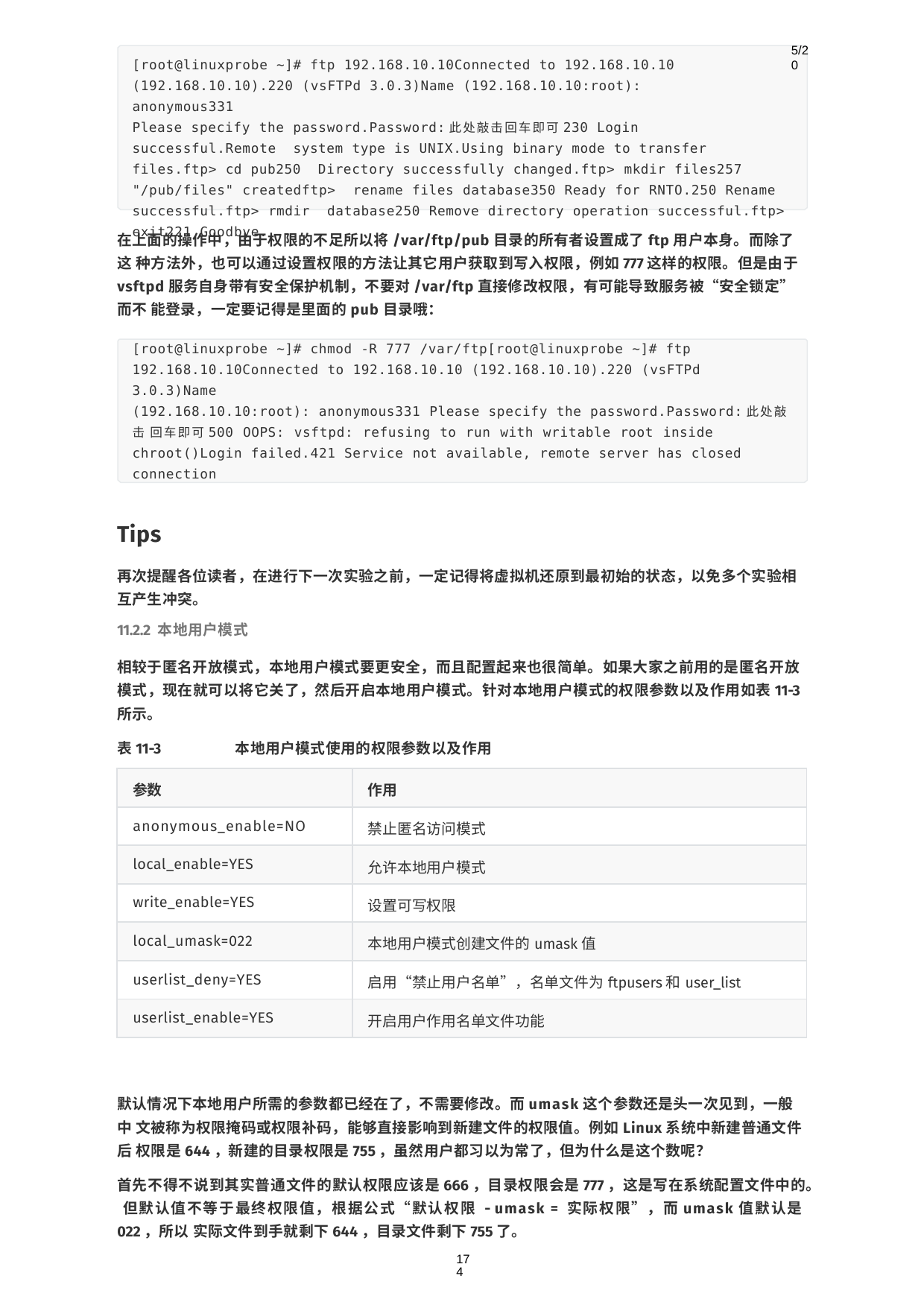

5/20

[root@linuxprobe ~]# ftp 192.168.10.10Connected to 192.168.10.10  (192.168.10.10).220 (vsFTPd 3.0.3)Name (192.168.10.10:root): anonymous331
Please specify the password.Password:此处敲击回车即可230 Login successful.Remote  system type is UNIX.Using binary mode to transfer files.ftp> cd pub250  Directory successfully changed.ftp> mkdir files257 "/pub/files" createdftp>  rename files database350 Ready for RNTO.250 Rename successful.ftp> rmdir  database250 Remove directory operation successful.ftp> exit221 Goodbye.
在上面的操作中，由于权限的不足所以将/var/ftp/pub目录的所有者设置成了ftp用户本身。而除了这 种方法外，也可以通过设置权限的方法让其它用户获取到写入权限，例如777这样的权限。但是由于 vsftpd服务自身带有安全保护机制，不要对/var/ftp直接修改权限，有可能导致服务被“安全锁定”而不 能登录，一定要记得是里面的pub目录哦：

[root@linuxprobe ~]# chmod -R 777 /var/ftp[root@linuxprobe ~]# ftp  192.168.10.10Connected to 192.168.10.10 (192.168.10.10).220 (vsFTPd 3.0.3)Name
(192.168.10.10:root): anonymous331 Please specify the password.Password:此处敲击 回车即可500 OOPS: vsftpd: refusing to run with writable root inside  chroot()Login failed.421 Service not available, remote server has closed  connection

Tips
再次提醒各位读者，在进行下一次实验之前，一定记得将虚拟机还原到最初始的状态，以免多个实验相 互产生冲突。

11.2.2 本地用户模式
相较于匿名开放模式，本地用户模式要更安全，而且配置起来也很简单。如果大家之前用的是匿名开放 模式，现在就可以将它关了，然后开启本地用户模式。针对本地用户模式的权限参数以及作用如表11-3 所示。
表11-3	本地用户模式使用的权限参数以及作用

| 参数 | 作用 |
| --- | --- |
| anonymous\_enable=NO | 禁止匿名访问模式 |
| local\_enable=YES | 允许本地用户模式 |
| write\_enable=YES | 设置可写权限 |
| local\_umask=022 | 本地用户模式创建文件的umask值 |
| userlist\_deny=YES | 启用“禁止用户名单”，名单文件为ftpusers和user\_list |
| userlist\_enable=YES | 开启用户作用名单文件功能 |
默认情况下本地用户所需的参数都已经在了，不需要修改。而umask这个参数还是头一次见到，一般中 文被称为权限掩码或权限补码，能够直接影响到新建文件的权限值。例如Linux系统中新建普通文件后 权限是644，新建的目录权限是755，虽然用户都习以为常了，但为什么是这个数呢？
首先不得不说到其实普通文件的默认权限应该是666，目录权限会是777，这是写在系统配置文件中的。 但默认值不等于最终权限值，根据公式“默认权限 - umask = 实际权限”，而umask值默认是022，所以 实际文件到手就剩下644，目录文件剩下755了。
174